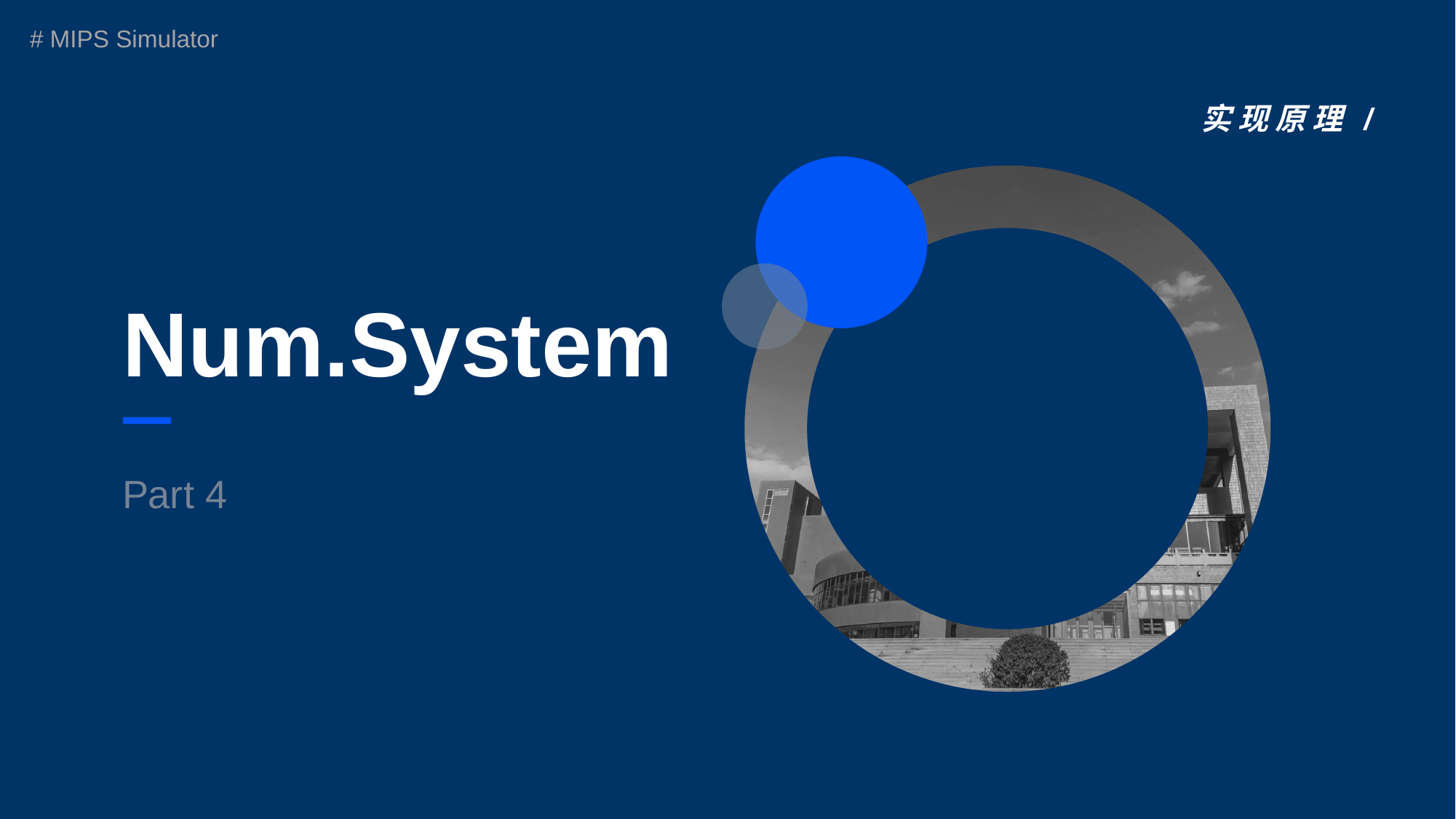

# 实 现 原 理  /

Num.System

Part 4